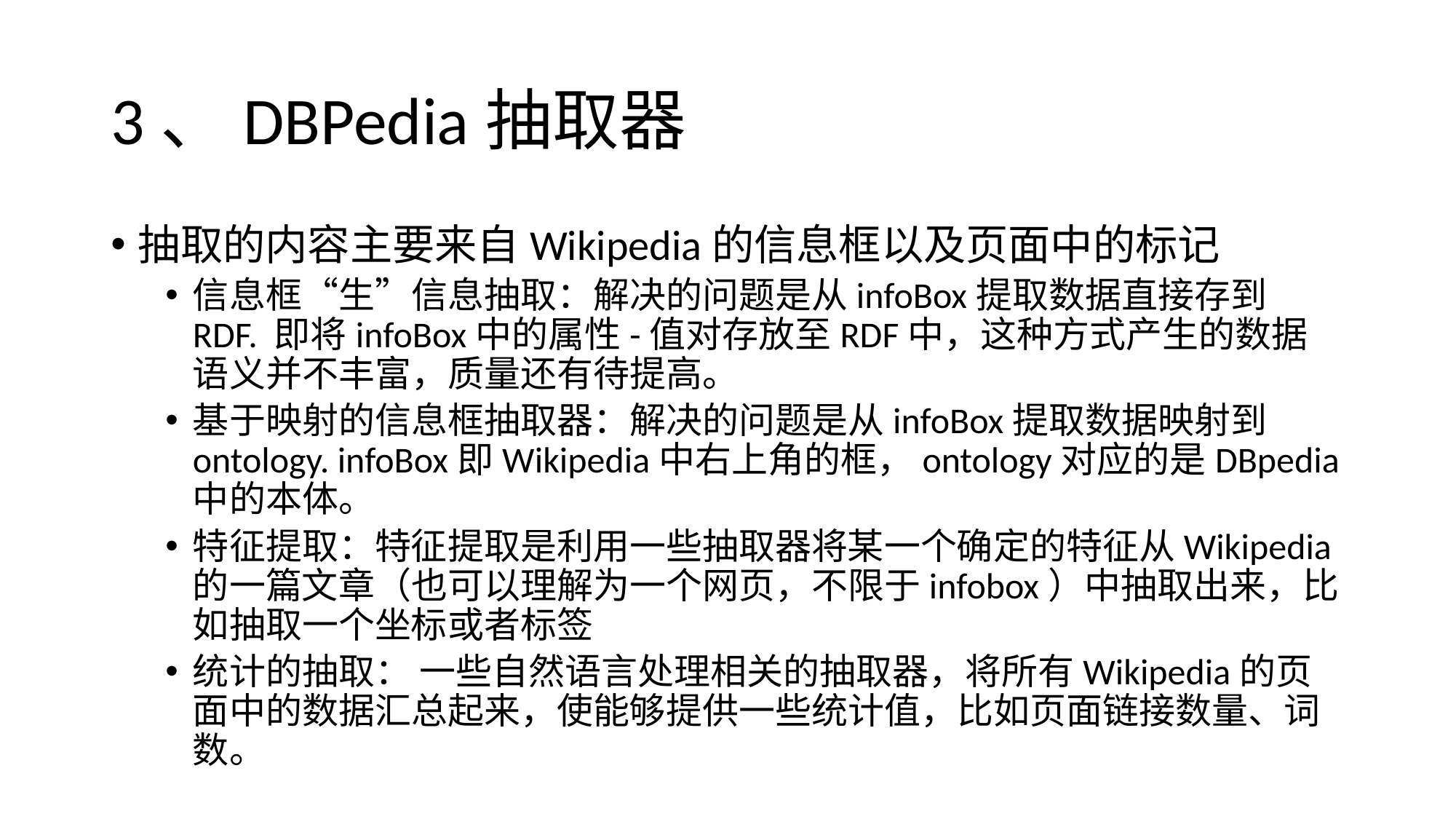

# 3、DBPedia抽取器
抽取的内容主要来自Wikipedia的信息框以及页面中的标记
信息框“生”信息抽取：解决的问题是从infoBox提取数据直接存到RDF. 即将infoBox中的属性-值对存放至RDF中，这种方式产生的数据语义并不丰富，质量还有待提高。
基于映射的信息框抽取器：解决的问题是从infoBox提取数据映射到ontology. infoBox即Wikipedia中右上角的框，ontology对应的是DBpedia中的本体。
特征提取：特征提取是利用一些抽取器将某一个确定的特征从Wikipedia的一篇文章（也可以理解为一个网页，不限于infobox）中抽取出来，比如抽取一个坐标或者标签
统计的抽取： 一些自然语言处理相关的抽取器，将所有Wikipedia的页面中的数据汇总起来，使能够提供一些统计值，比如页面链接数量、词数。